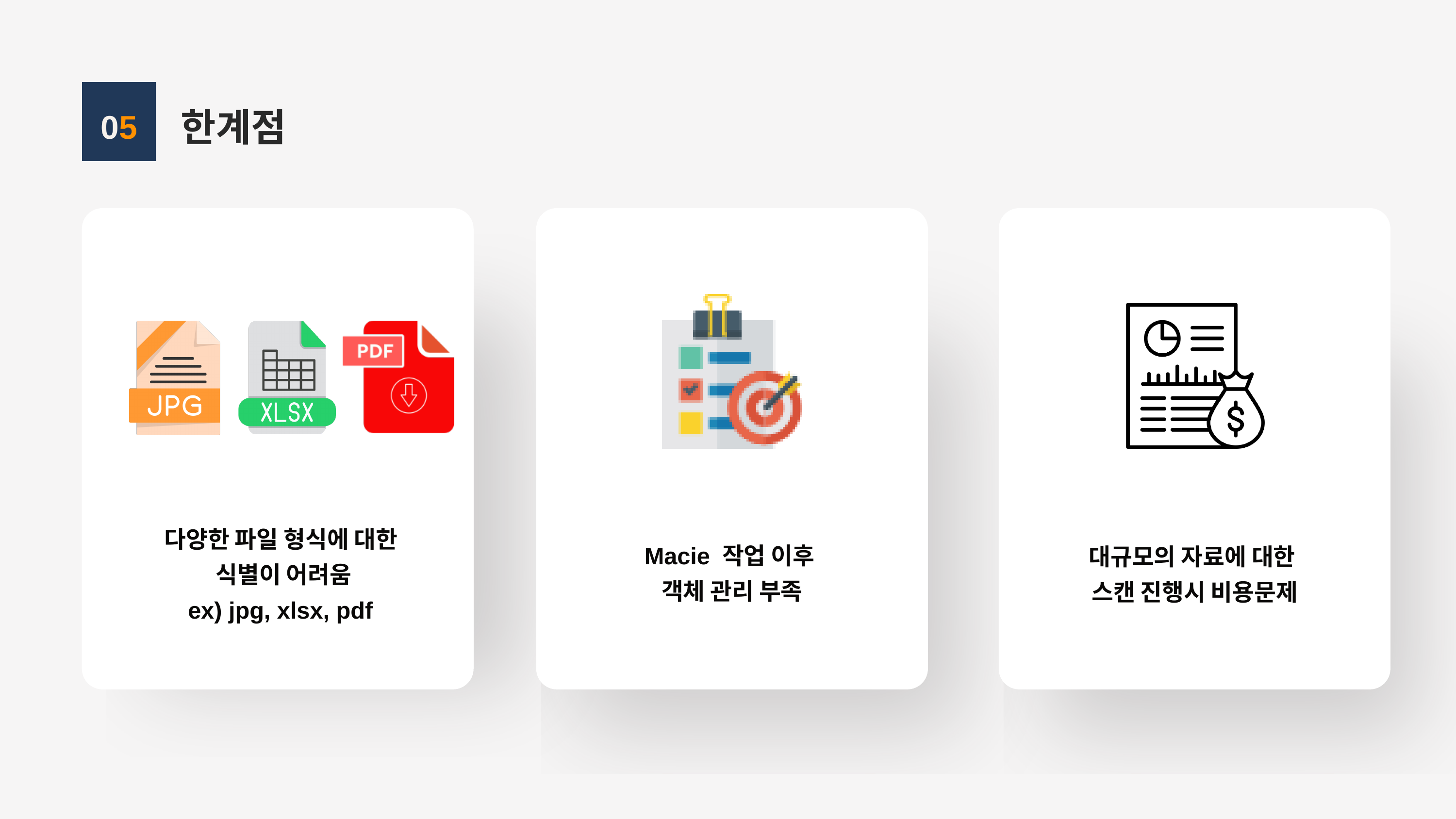

한계점
05

사용할 때
사용할 때

다양한 파일 형식에 대한
식별이 어려움
ex) jpg, xlsx, pdf

Macie 작업 이후
객체 관리 부족

대규모의 자료에 대한
스캔 진행시 비용문제